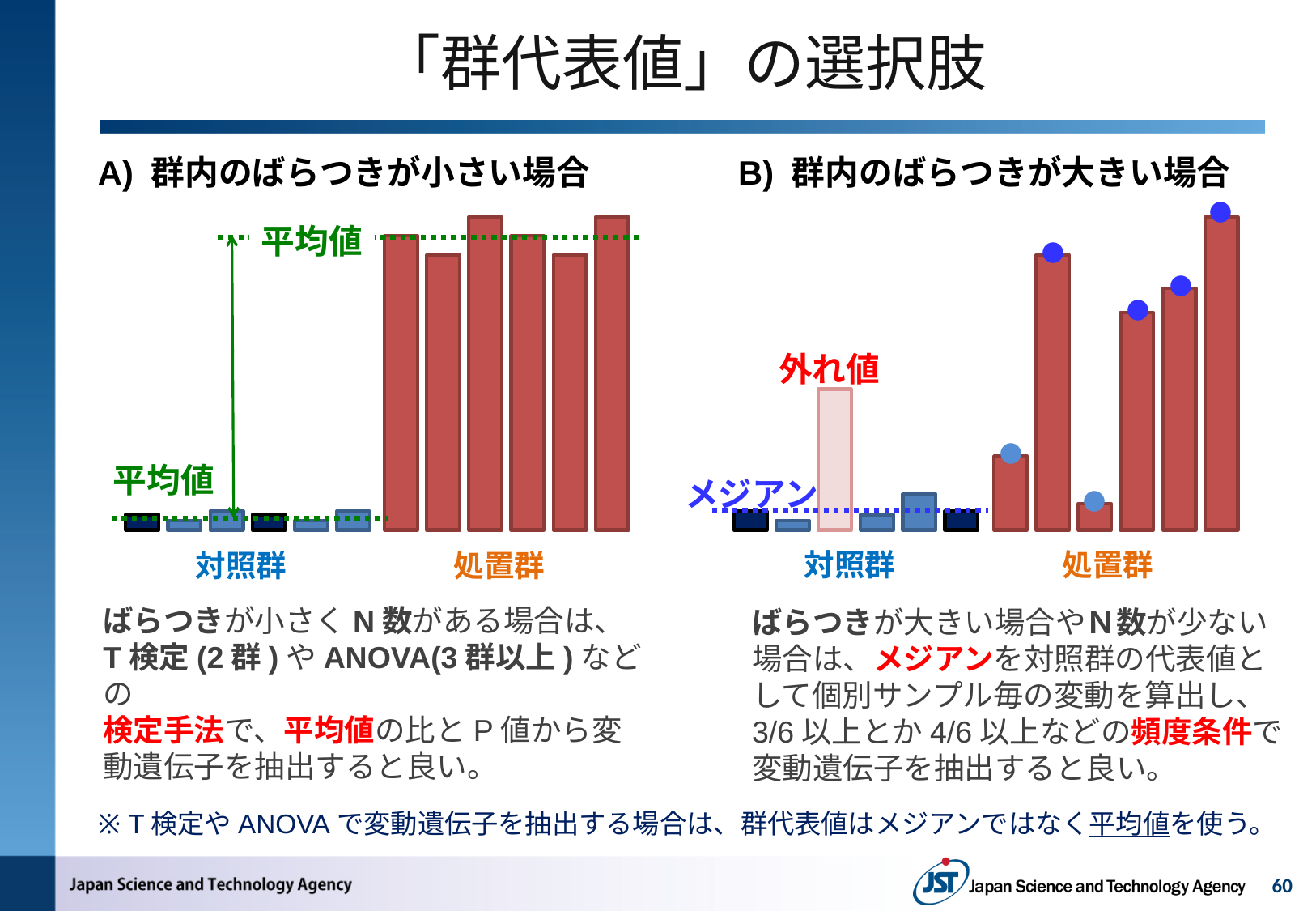

# 「群代表値」の選択肢
A) 群内のばらつきが小さい場合
B) 群内のばらつきが大きい場合
・
・

対照群
処置群
・
・
外れ値
・
・
メジアン
平均値

対照群
処置群
平均値
ばらつきが小さくN数がある場合は、
T検定(2群)やANOVA(3群以上)などの
検定手法で、平均値の比とP値から変動遺伝子を抽出すると良い。
ばらつきが大きい場合やＮ数が少ない
場合は、メジアンを対照群の代表値と
して個別サンプル毎の変動を算出し、
3/6以上とか4/6以上などの頻度条件で
変動遺伝子を抽出すると良い。
※ T検定やANOVAで変動遺伝子を抽出する場合は、群代表値はメジアンではなく平均値を使う。
60